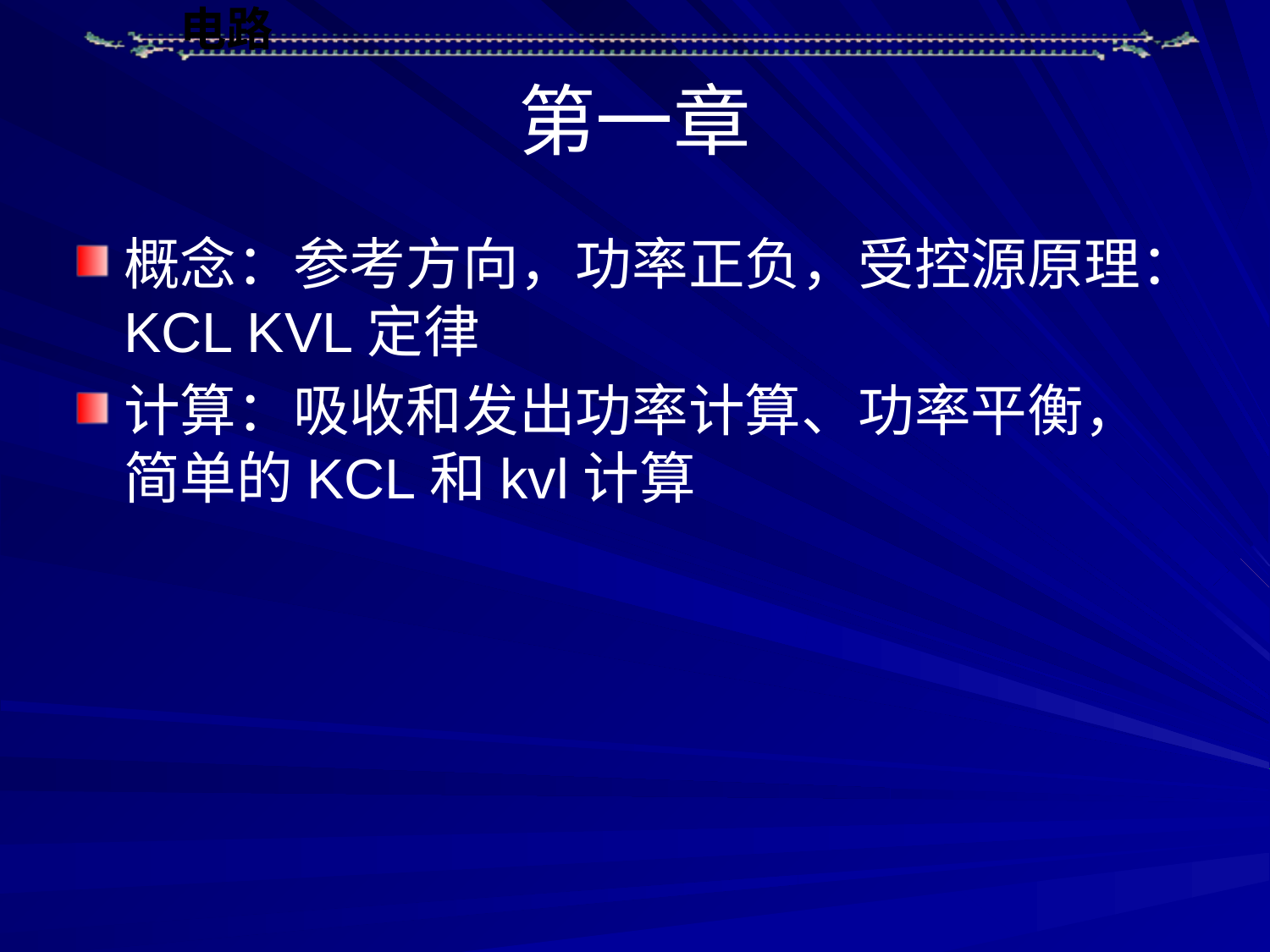

# 第一章
概念：参考方向，功率正负，受控源原理：KCL KVL定律
计算：吸收和发出功率计算、功率平衡，简单的KCL和kvl计算